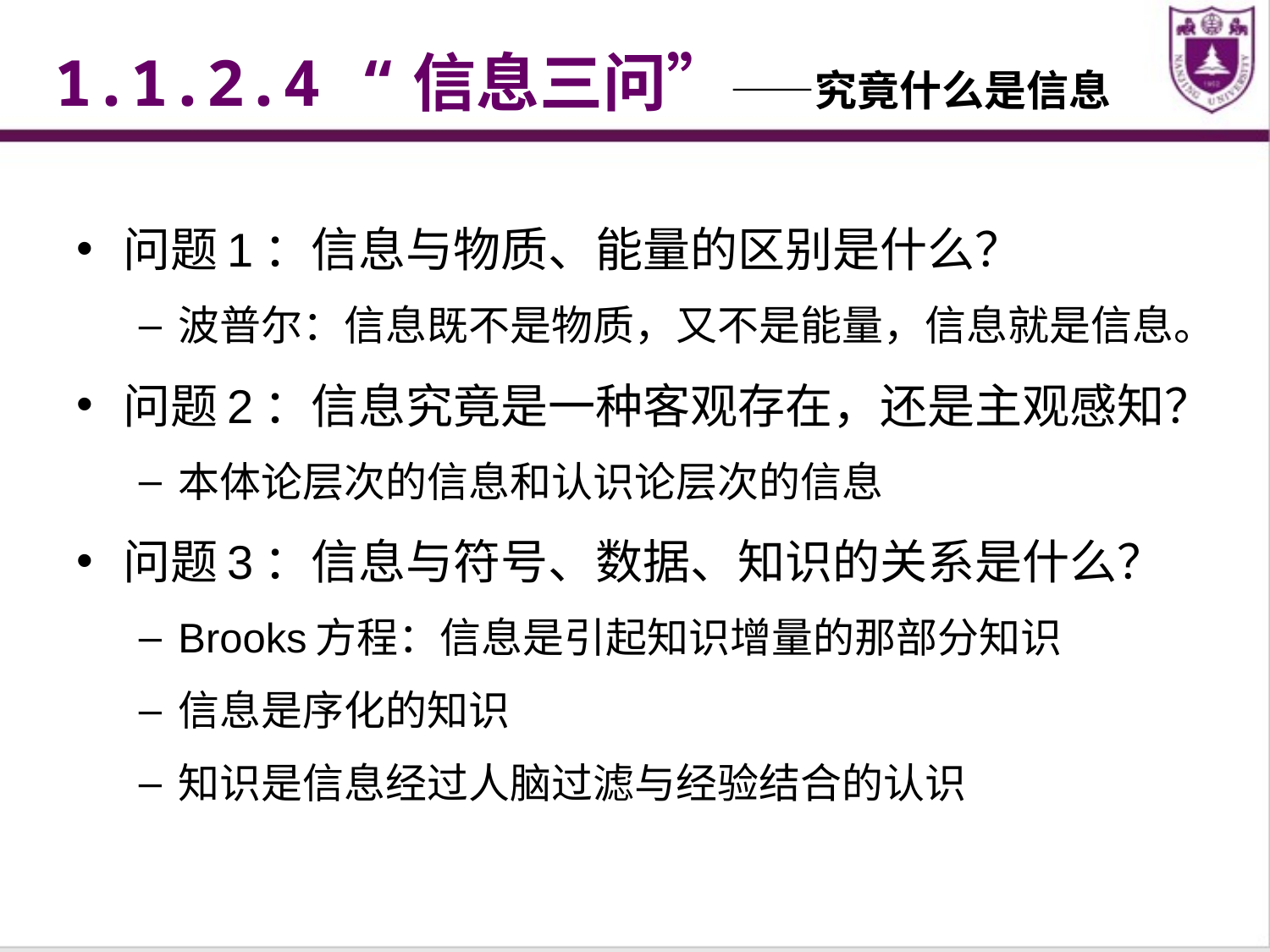

1.1.2.4 “信息三问”——究竟什么是信息
问题1：信息与物质、能量的区别是什么？
波普尔：信息既不是物质，又不是能量，信息就是信息。
问题2：信息究竟是一种客观存在，还是主观感知？
本体论层次的信息和认识论层次的信息
问题3：信息与符号、数据、知识的关系是什么？
Brooks方程：信息是引起知识增量的那部分知识
信息是序化的知识
知识是信息经过人脑过滤与经验结合的认识